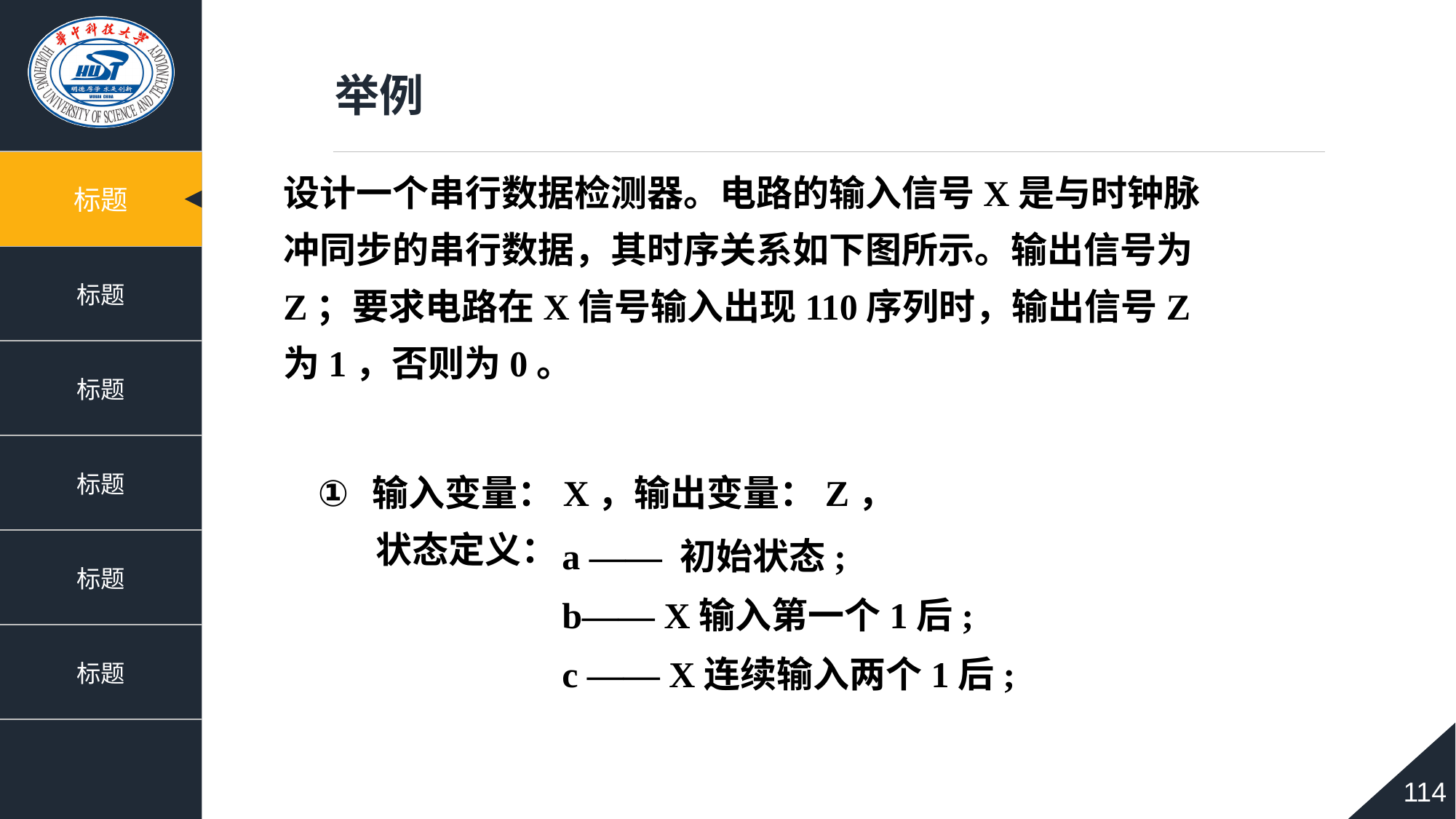

举例
设计一个串行数据检测器。电路的输入信号X是与时钟脉冲同步的串行数据，其时序关系如下图所示。输出信号为Z；要求电路在X信号输入出现110序列时，输出信号Z为1，否则为0。
输入变量：X，输出变量：Z，
      状态定义：
a —— 初始状态;
b—— X输入第一个1后;
c —— X连续输入两个1后;